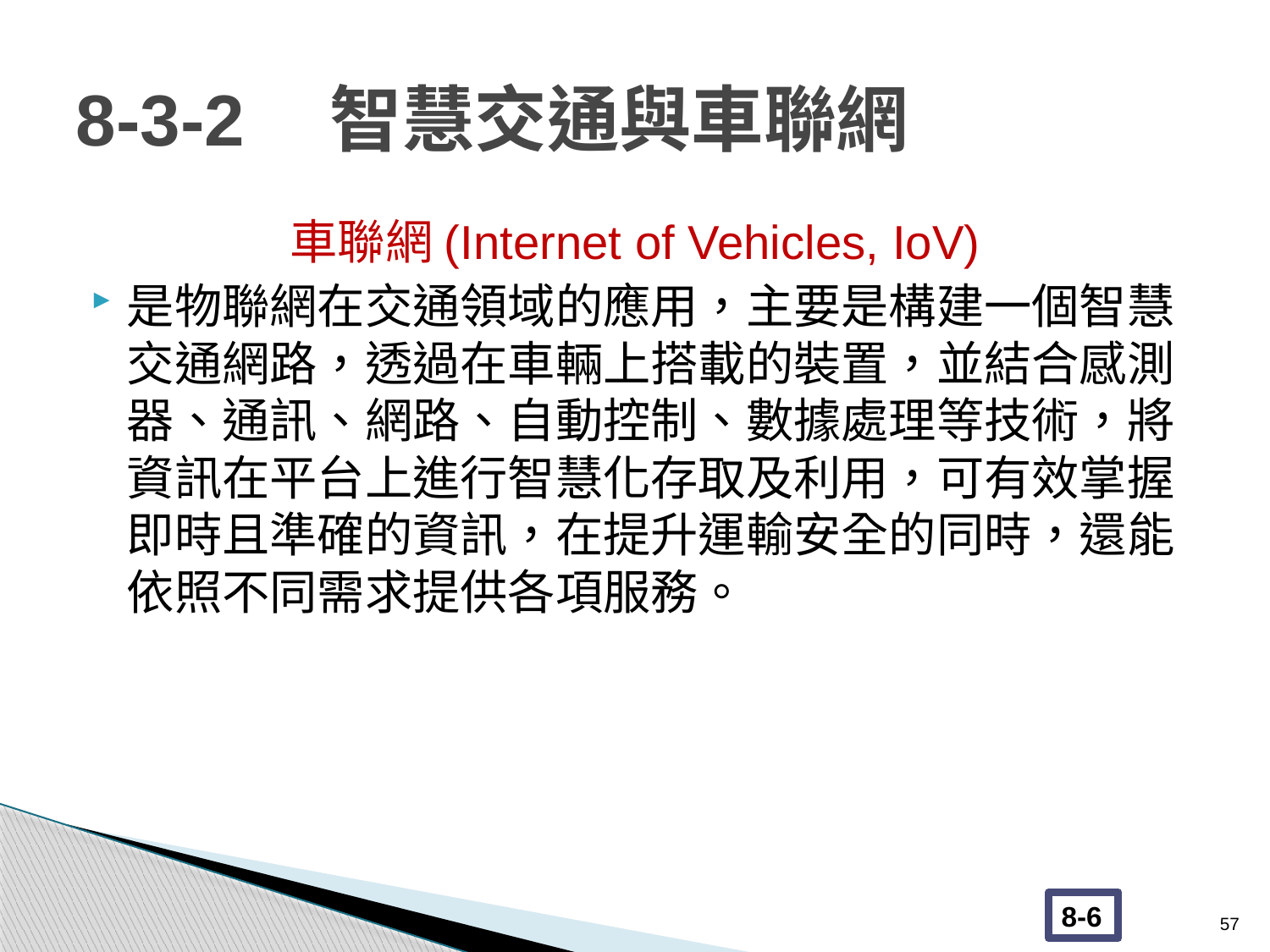

# 8-3-2	智慧交通與車聯網
車聯網(Internet of Vehicles, IoV)
是物聯網在交通領域的應用，主要是構建一個智慧交通網路，透過在車輛上搭載的裝置，並結合感測器、通訊、網路、自動控制、數據處理等技術，將資訊在平台上進行智慧化存取及利用，可有效掌握即時且準確的資訊，在提升運輸安全的同時，還能依照不同需求提供各項服務。
57